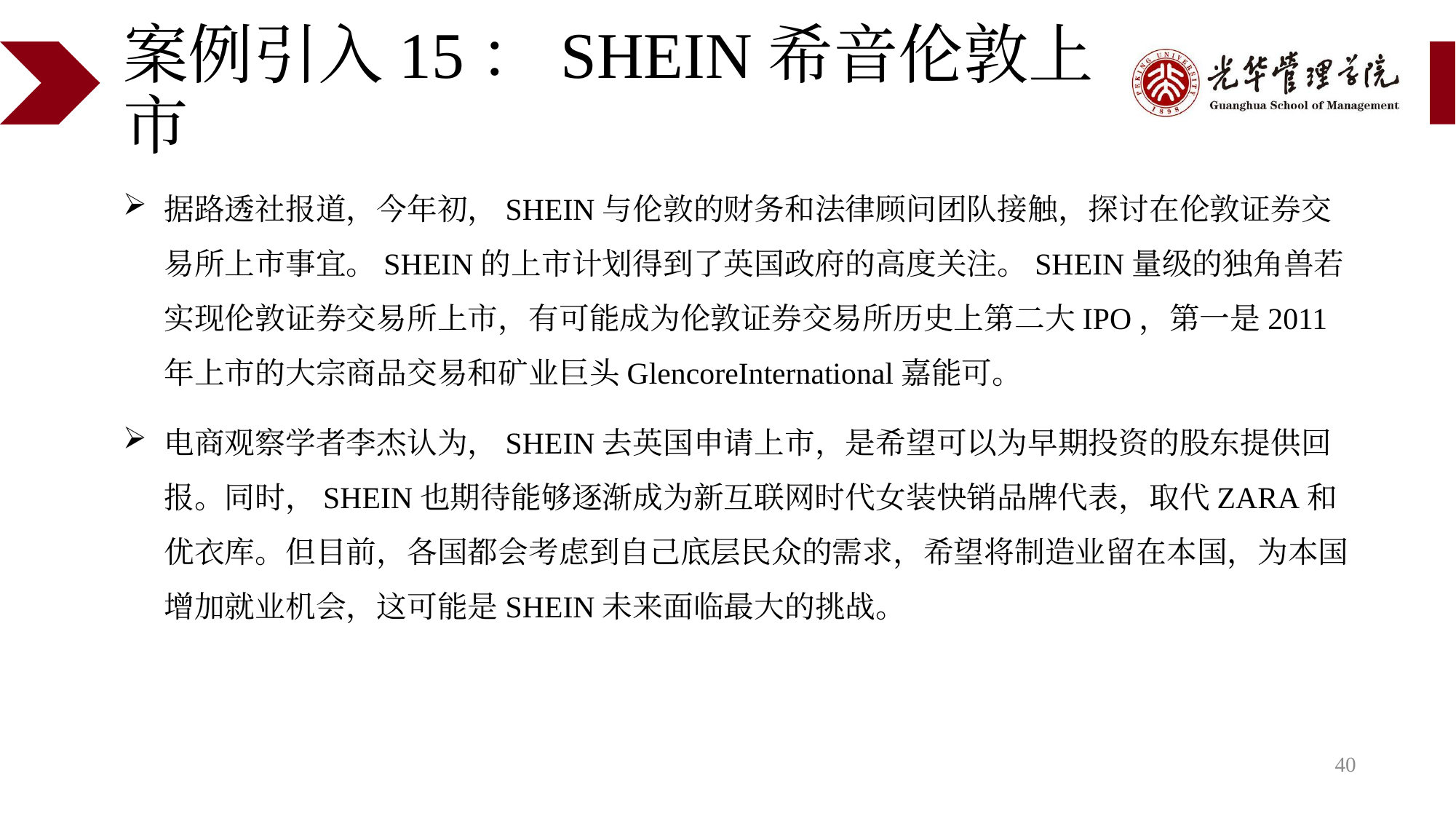

# 案例引入15：SHEIN希音伦敦上市
据路透社报道，今年初，SHEIN与伦敦的财务和法律顾问团队接触，探讨在伦敦证券交易所上市事宜。SHEIN的上市计划得到了英国政府的高度关注。SHEIN量级的独角兽若实现伦敦证券交易所上市，有可能成为伦敦证券交易所历史上第二大IPO，第一是2011年上市的大宗商品交易和矿业巨头GlencoreInternational嘉能可。
电商观察学者李杰认为，SHEIN去英国申请上市，是希望可以为早期投资的股东提供回报。同时，SHEIN也期待能够逐渐成为新互联网时代女装快销品牌代表，取代ZARA和优衣库。但目前，各国都会考虑到自己底层民众的需求，希望将制造业留在本国，为本国增加就业机会，这可能是SHEIN未来面临最大的挑战。
40